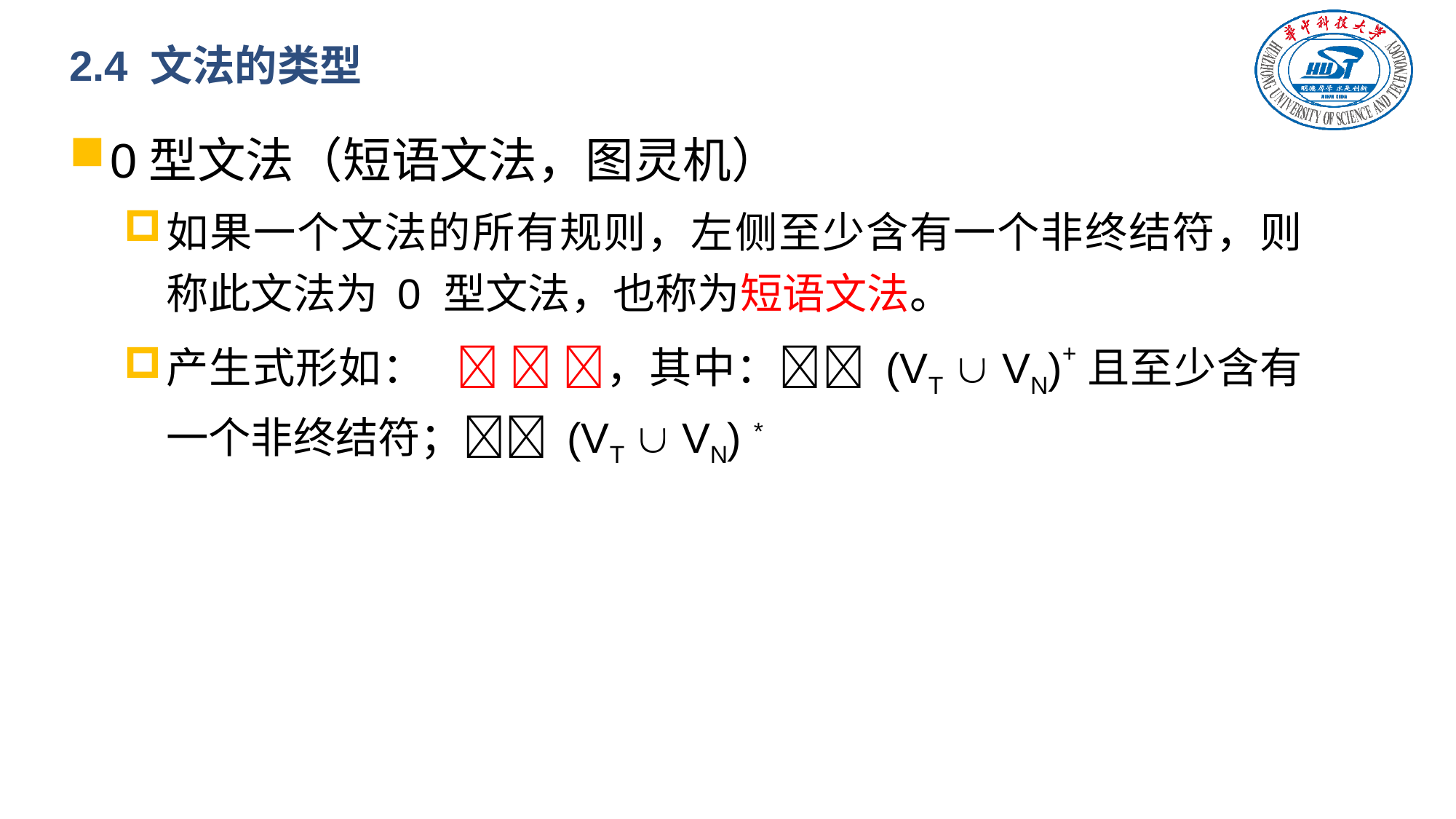

# 2.4 文法的类型
0型文法（短语文法，图灵机）
如果一个文法的所有规则，左侧至少含有一个非终结符，则称此文法为 0 型文法，也称为短语文法。
产生式形如：   α → β，其中：α∈ (VT ∪ VN)+且至少含有一个非终结符；β∈ (VT ∪ VN) *

36